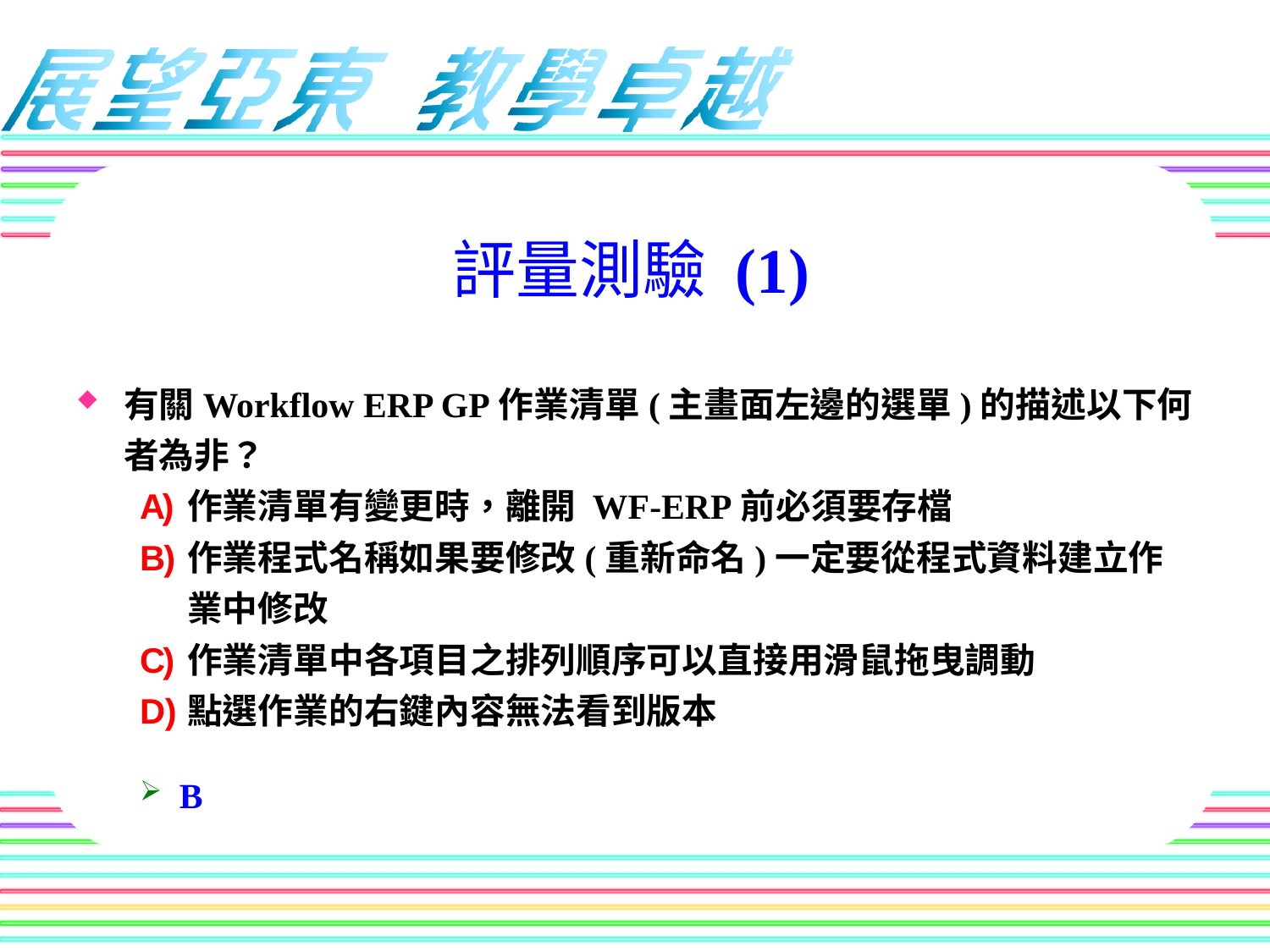

評量測驗 (1)
有關Workflow ERP GP作業清單(主畫面左邊的選單)的描述以下何者為非？
作業清單有變更時，離開 WF-ERP前必須要存檔
作業程式名稱如果要修改(重新命名)一定要從程式資料建立作業中修改
作業清單中各項目之排列順序可以直接用滑鼠拖曳調動
點選作業的右鍵內容無法看到版本
B